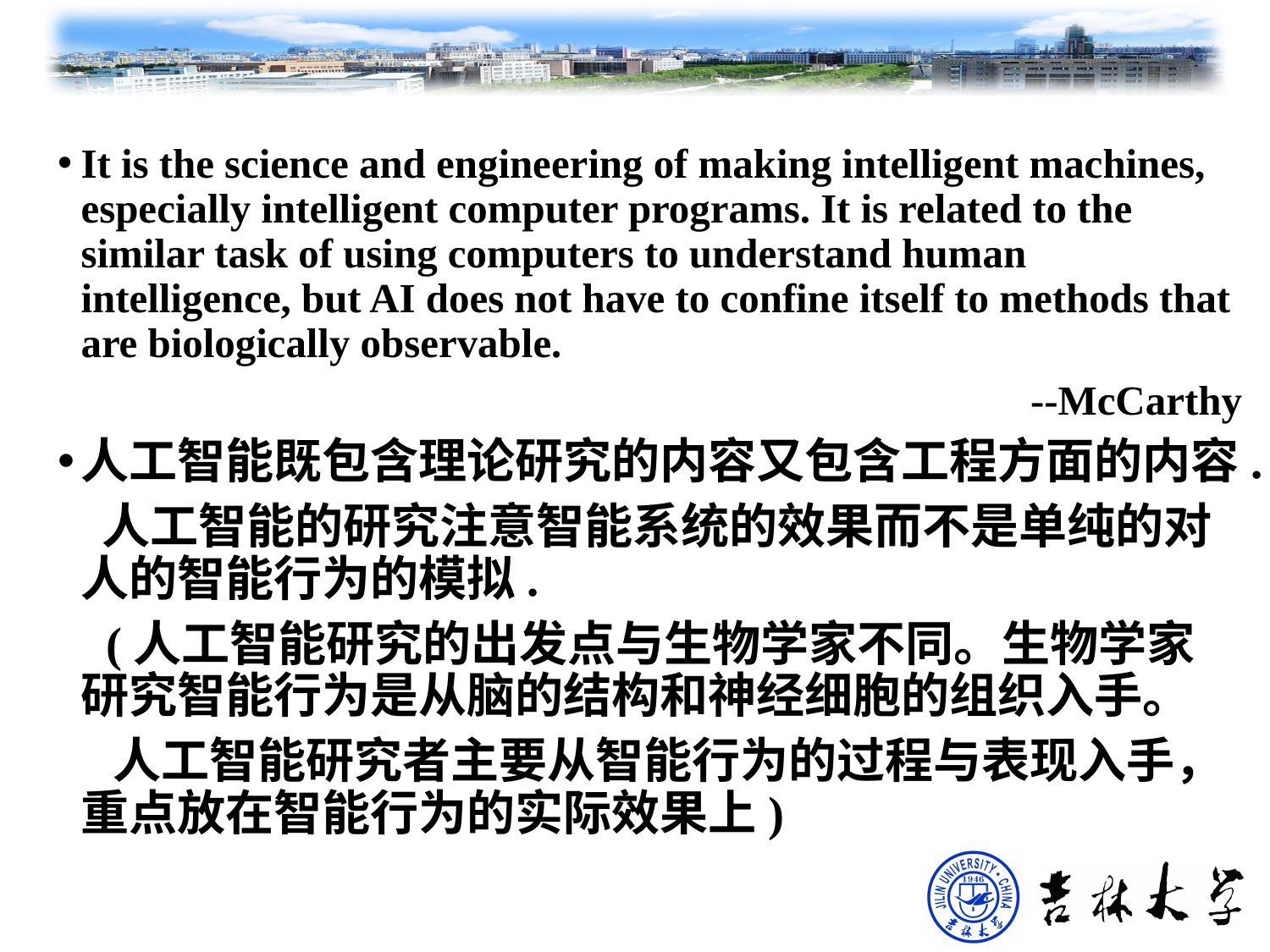

It is the science and engineering of making intelligent machines, especially intelligent computer programs. It is related to the similar task of using computers to understand human intelligence, but AI does not have to confine itself to methods that are biologically observable.
--McCarthy
人工智能既包含理论研究的内容又包含工程方面的内容.
   人工智能的研究注意智能系统的效果而不是单纯的对人的智能行为的模拟.
    (人工智能研究的出发点与生物学家不同。生物学家研究智能行为是从脑的结构和神经细胞的组织入手。
    人工智能研究者主要从智能行为的过程与表现入手，重点放在智能行为的实际效果上)